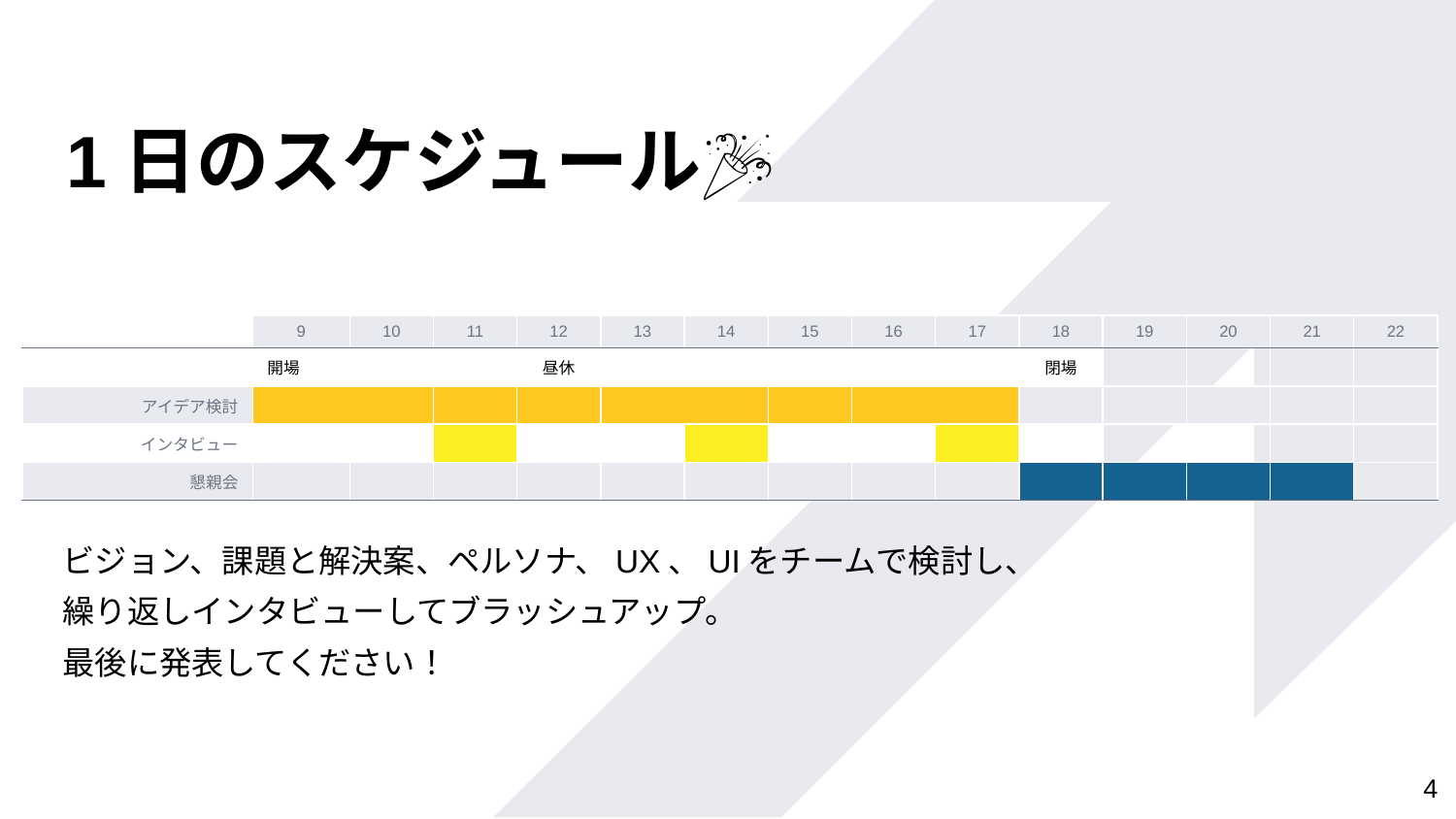

1日のスケジュール🎉
|  | 9 | 10 | 11 | 12 | 13 | 14 | 15 | 16 | 17 | 18 | 19 | 20 | 21 | 22 |
| --- | --- | --- | --- | --- | --- | --- | --- | --- | --- | --- | --- | --- | --- | --- |
|  | 開場 |  |  | 昼休 |  |  |  |  |  | 閉場 |  |  |  |  |
| アイデア検討 |  |  |  |  |  |  |  |  |  |  |  |  |  |  |
| インタビュー |  |  |  |  |  |  |  |  |  |  |  |  |  |  |
| 懇親会 |  |  |  |  |  |  |  |  |  |  |  |  |  |  |
ビジョン、課題と解決案、ペルソナ、UX、UIをチームで検討し、
繰り返しインタビューしてブラッシュアップ。
最後に発表してください！
4